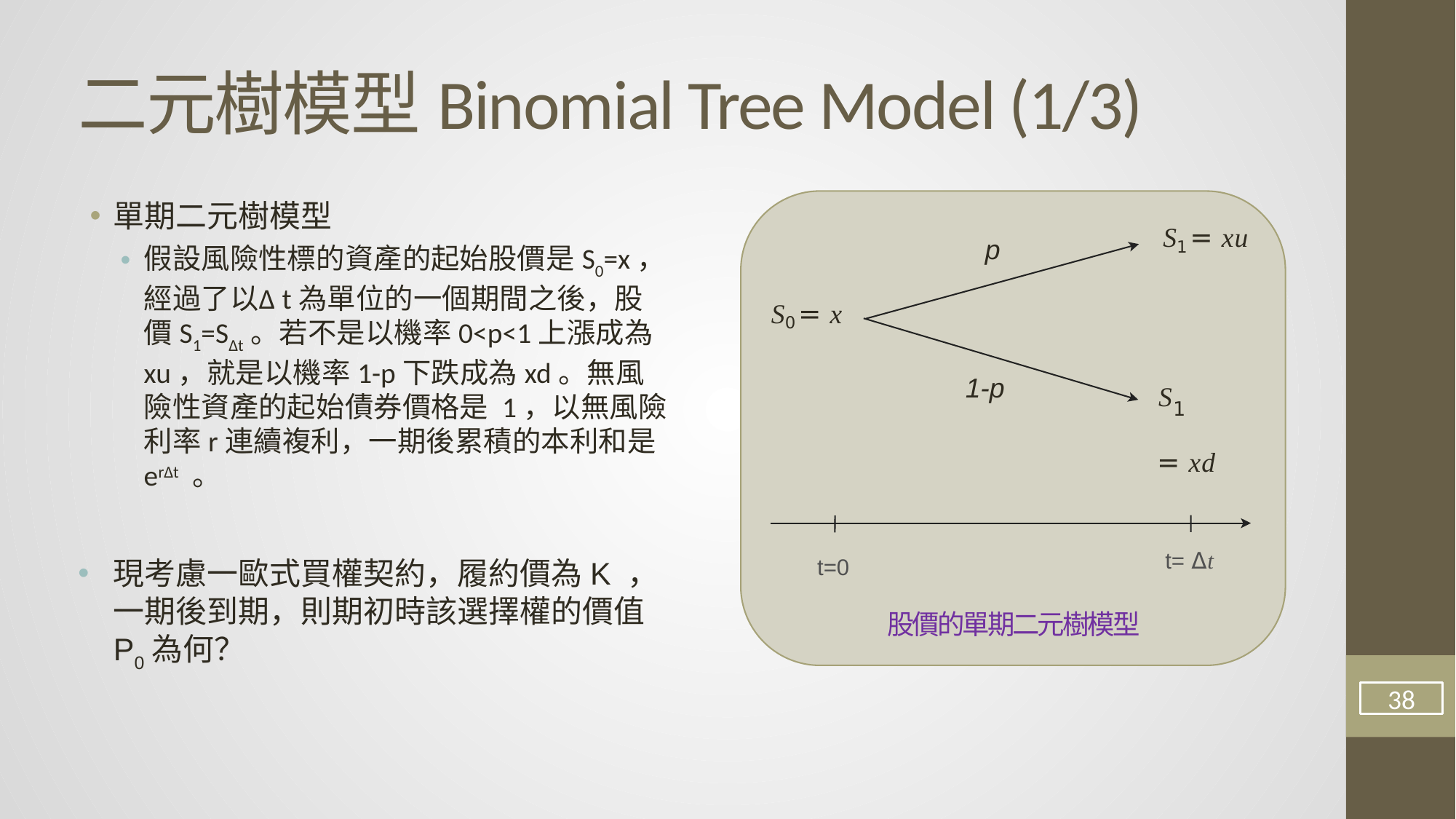

# 二元樹模型Binomial Tree Model (1/3)
單期二元樹模型
假設風險性標的資產的起始股價是S0=x，經過了以∆t為單位的一個期間之後，股價S1=S∆t。若不是以機率0<p<1上漲成為xu，就是以機率1-p下跌成為xd。無風險性資產的起始債券價格是 1，以無風險利率r連續複利，一期後累積的本利和是er∆t 。

現考慮一歐式買權契約，履約價為K ，一期後到期，則期初時該選擇權的價值P0為何？

S1 = xu
p

S0 = x

1-p
S	= xd

1

t= Δt
t=0
股價的單期二元樹模型
38